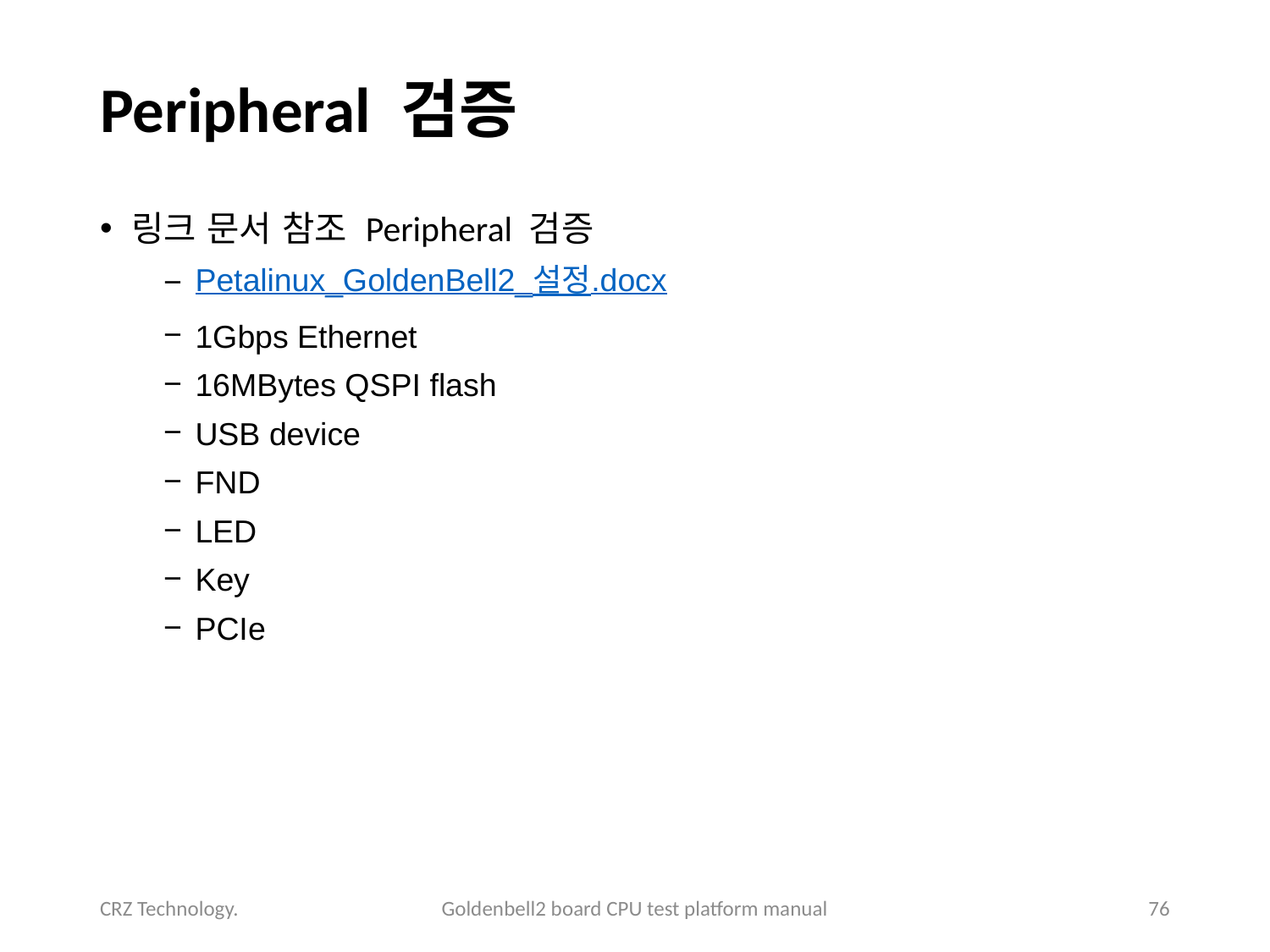

# Peripheral 검증
링크 문서 참조 Peripheral 검증
Petalinux_GoldenBell2_설정.docx
1Gbps Ethernet
16MBytes QSPI flash
USB device
FND
LED
Key
PCIe

CRZ Technology.
Goldenbell2 board CPU test platform manual
76